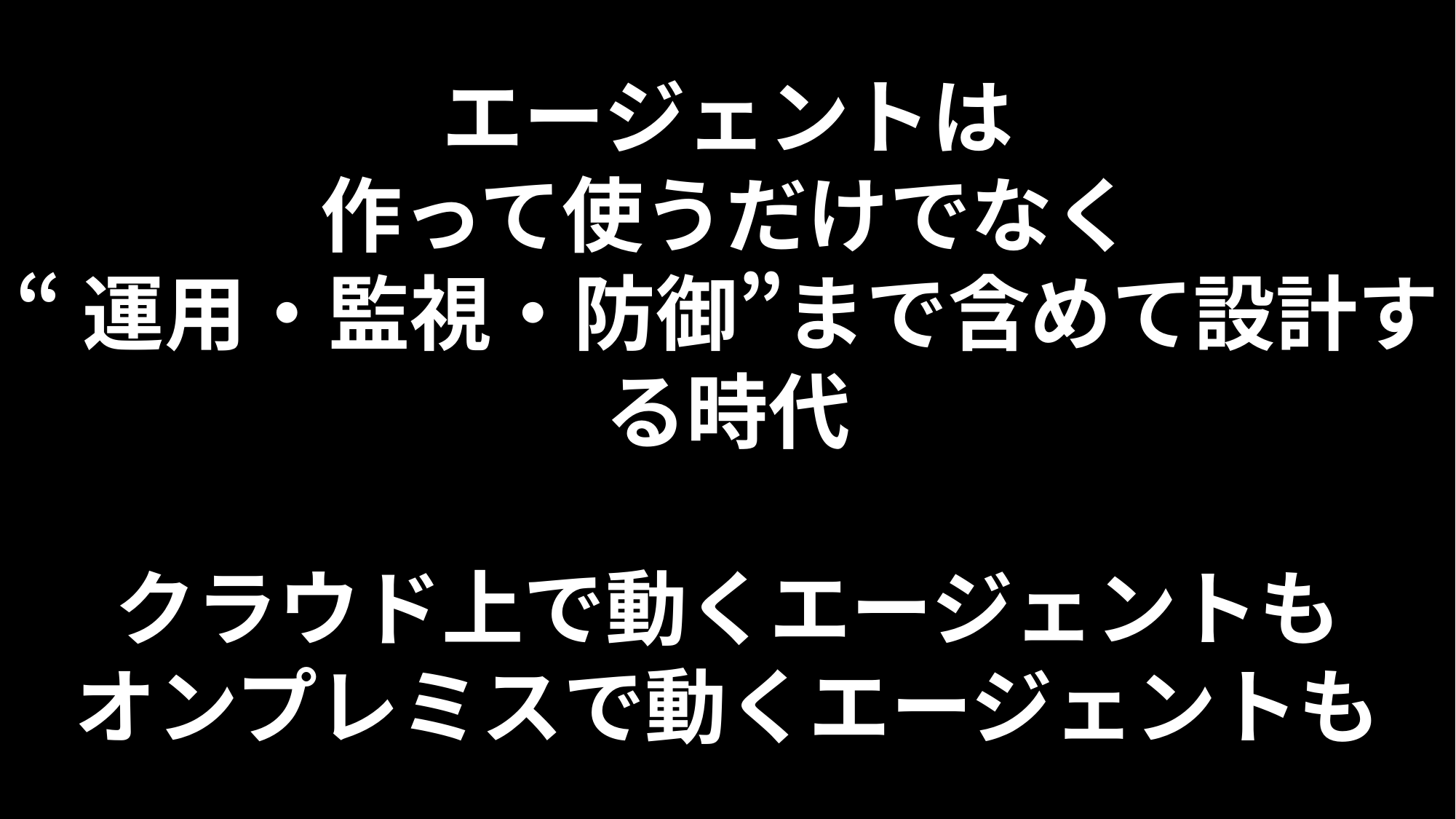

エージェントは
作って使うだけでなく
“運用・監視・防御”まで含めて設計する時代

クラウド上で動くエージェントも
オンプレミスで動くエージェントも